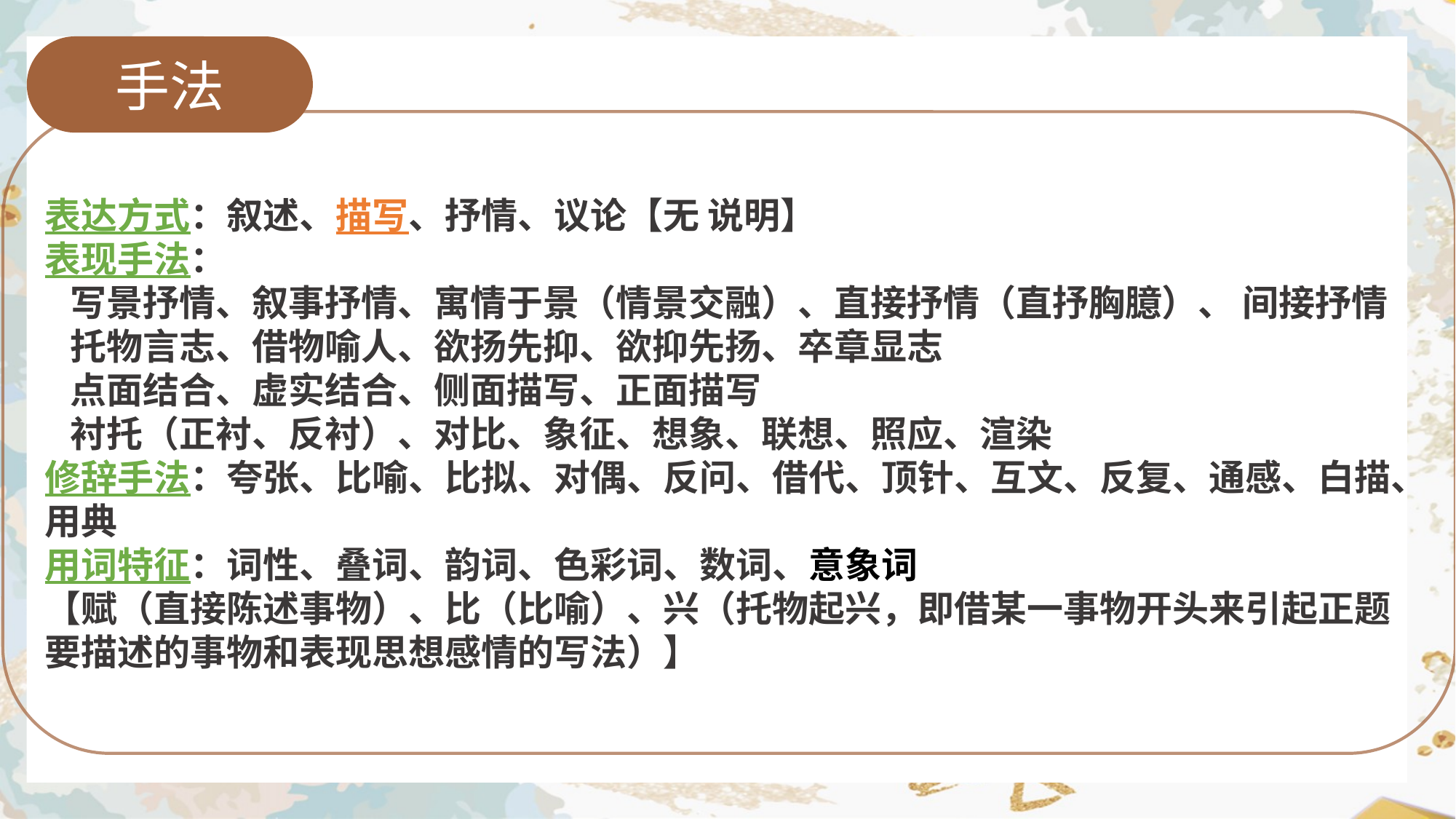

手法

表达方式：叙述、描写、抒情、议论【无 说明】
表现手法：
  写景抒情、叙事抒情、寓情于景（情景交融）、直接抒情（直抒胸臆）、 间接抒情
  托物言志、借物喻人、欲扬先抑、欲抑先扬、卒章显志
  点面结合、虚实结合、侧面描写、正面描写
  衬托（正衬、反衬）、对比、象征、想象、联想、照应、渲染
修辞手法：夸张、比喻、比拟、对偶、反问、借代、顶针、互文、反复、通感、白描、用典
用词特征：词性、叠词、韵词、色彩词、数词、意象词
【赋（直接陈述事物）、比（比喻）、兴（托物起兴，即借某一事物开头来引起正题要描述的事物和表现思想感情的写法）】